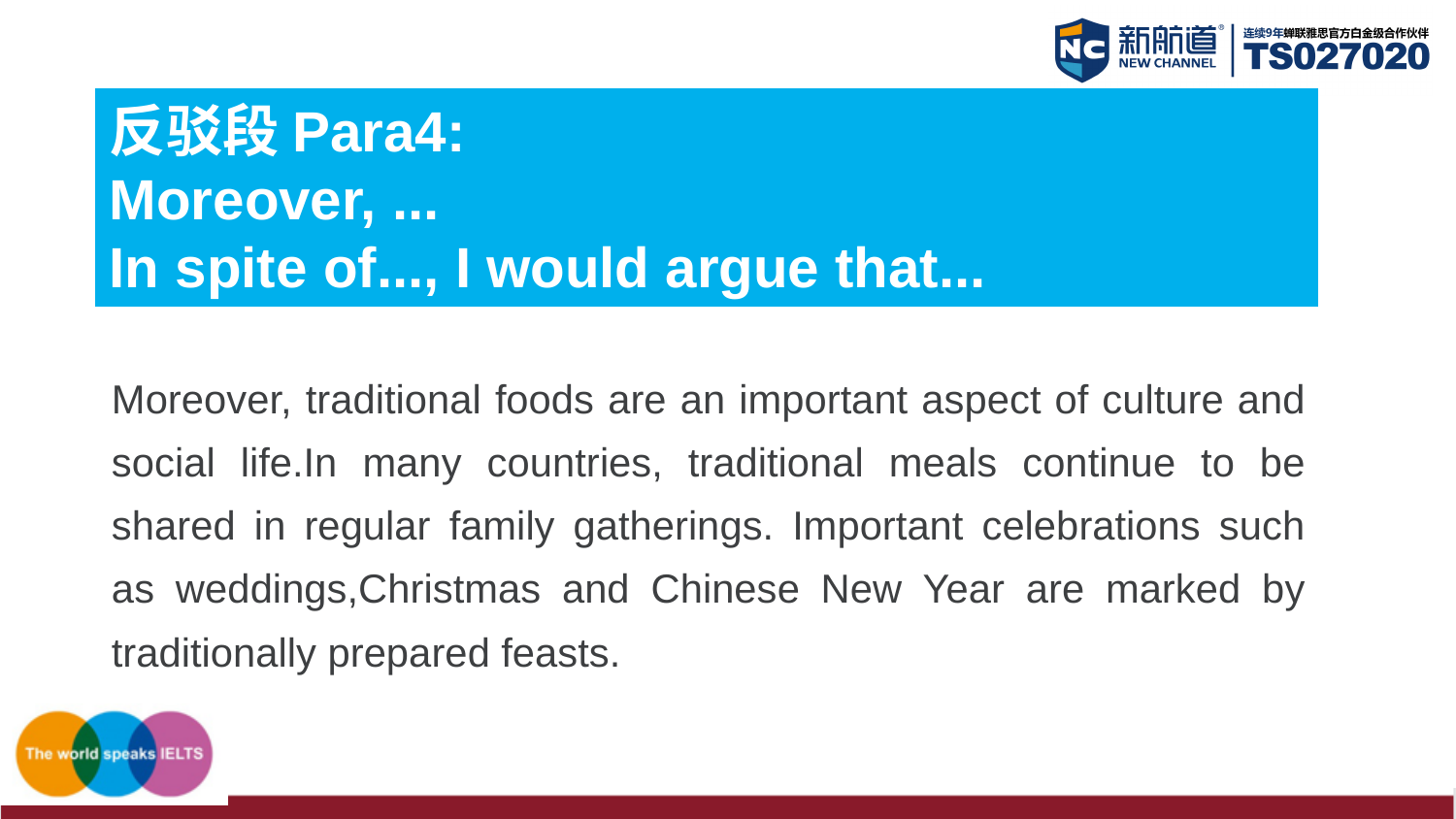

反驳段Para4:
Moreover, ...
In spite of..., I would argue that...
Moreover, traditional foods are an important aspect of culture and social life.In many countries, traditional meals continue to be shared in regular family gatherings. Important celebrations such as weddings,Christmas and Chinese New Year are marked by traditionally prepared feasts.